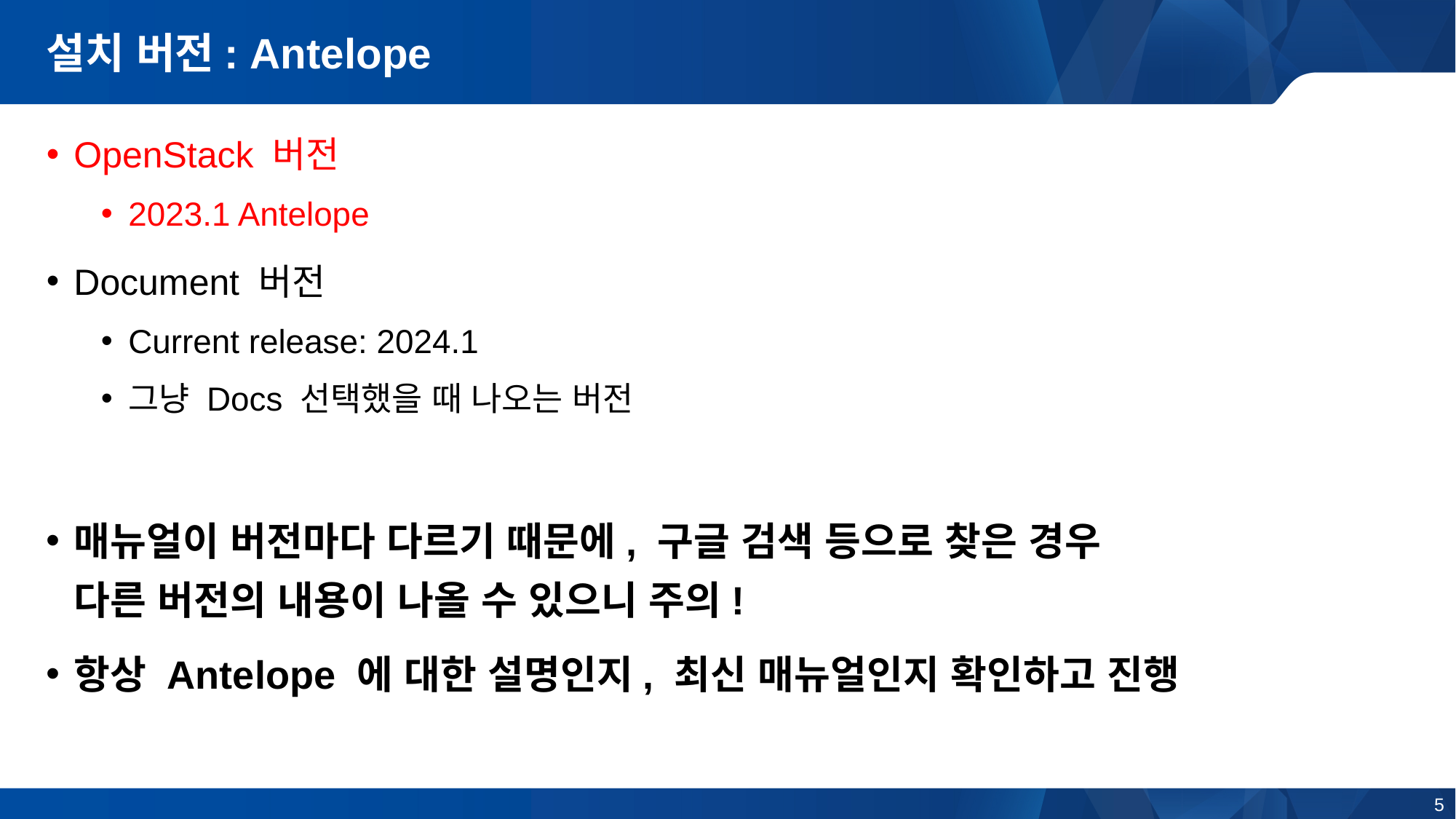

# 설치 버전: Antelope
OpenStack 버전
2023.1 Antelope
Document 버전
Current release: 2024.1
그냥 Docs 선택했을 때 나오는 버전

매뉴얼이 버전마다 다르기 때문에, 구글 검색 등으로 찾은 경우
다른 버전의 내용이 나올 수 있으니 주의!
항상 Antelope 에 대한 설명인지, 최신 매뉴얼인지 확인하고 진행

5